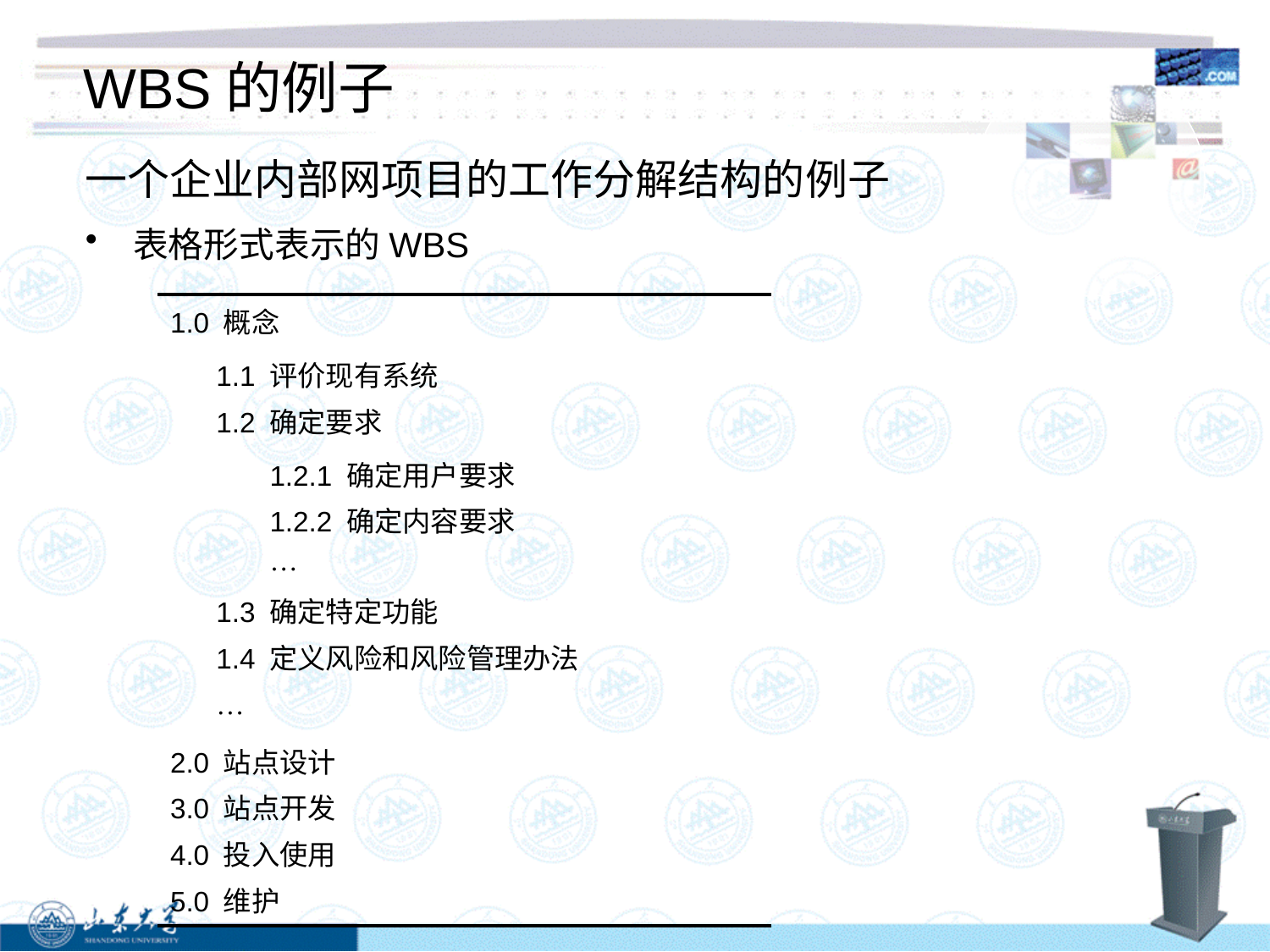

# WBS的例子
一个企业内部网项目的工作分解结构的例子

表格形式表示的WBS
| 1.0 概念 |  |  |
| --- | --- | --- |
|  | 1.1 评价现有系统 1.2 确定要求 |  |
|  |  | 1.2.1 确定用户要求 1.2.2 确定内容要求 … |
|  | 1.3 确定特定功能 1.4 定义风险和风险管理办法 |  |
|  | … |  |
| 2.0 站点设计 3.0 站点开发 4.0 投入使用 5.0 维护 |  |  |